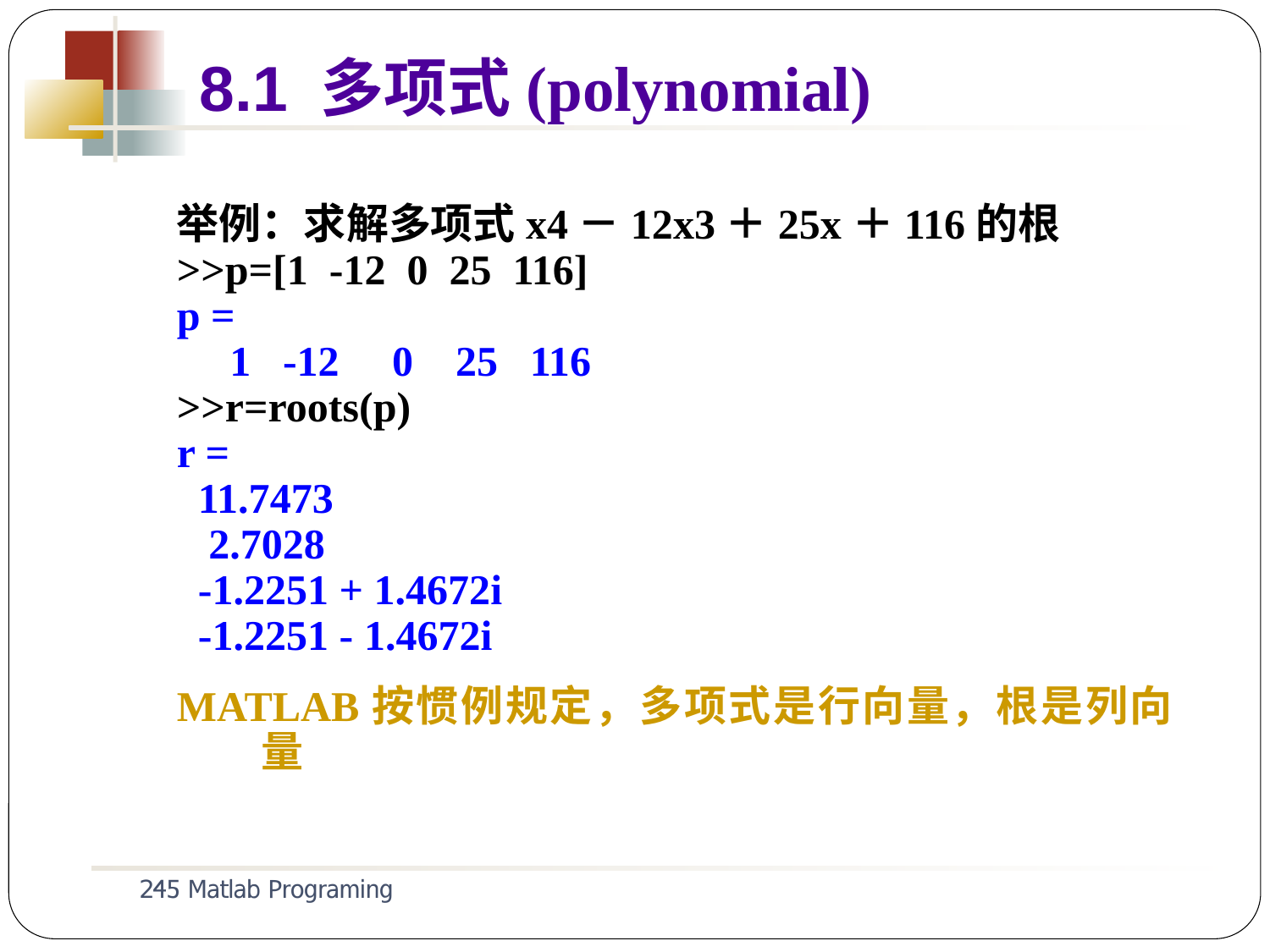

8.1 多项式(polynomial)
举例：求解多项式x4－12x3＋25x＋116的根
>>p=[1  -12  0  25  116]
p =
     1   -12     0    25   116
>>r=roots(p)
r =
  11.7473
   2.7028
  -1.2251 + 1.4672i
  -1.2251 - 1.4672i
MATLAB按惯例规定，多项式是行向量，根是列向量
245 Matlab Programing